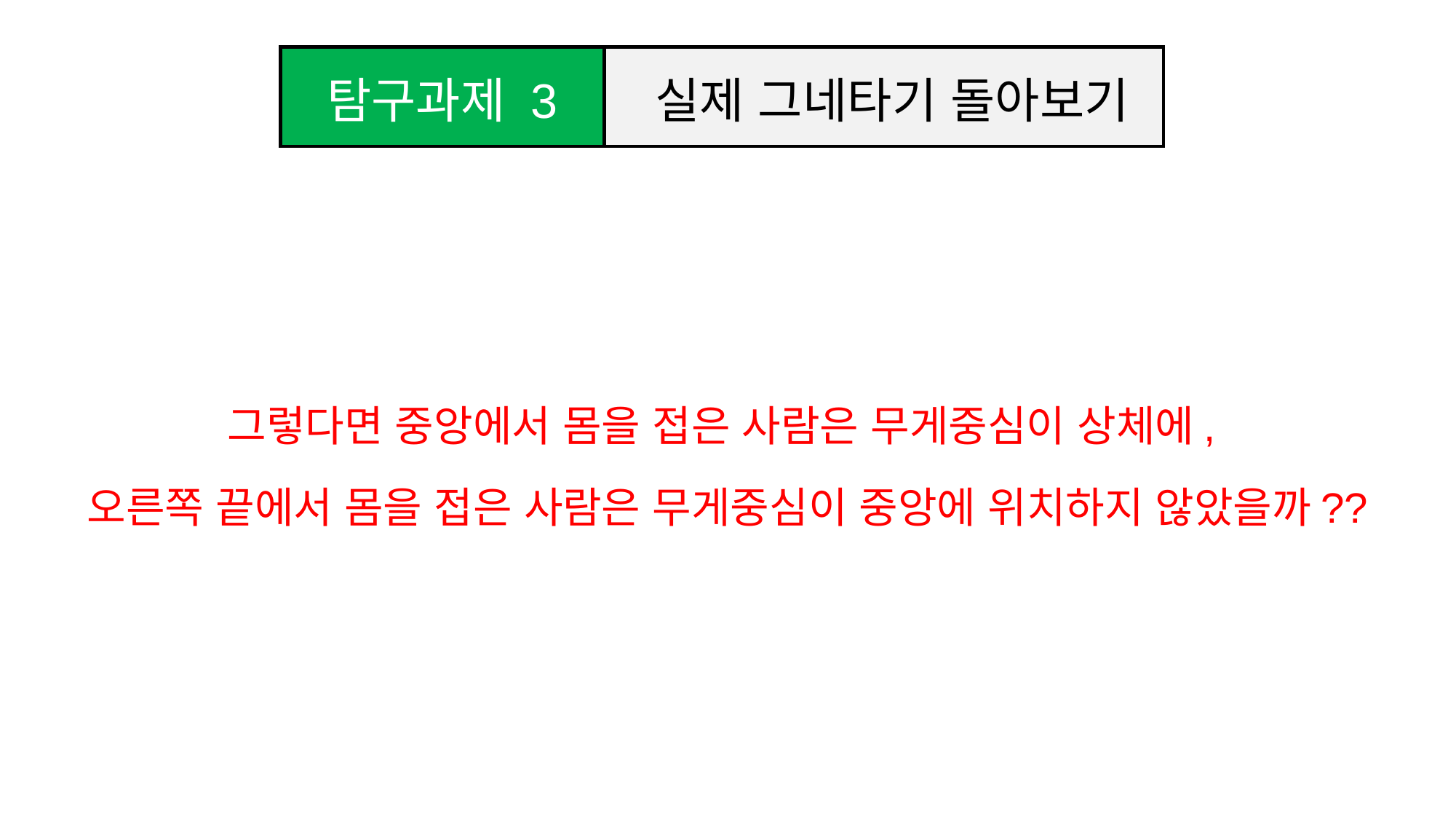

실제 그네타기 돌아보기
탐구과제 3
그렇다면 중앙에서 몸을 접은 사람은 무게중심이 상체에,
오른쪽 끝에서 몸을 접은 사람은 무게중심이 중앙에 위치하지 않았을까??